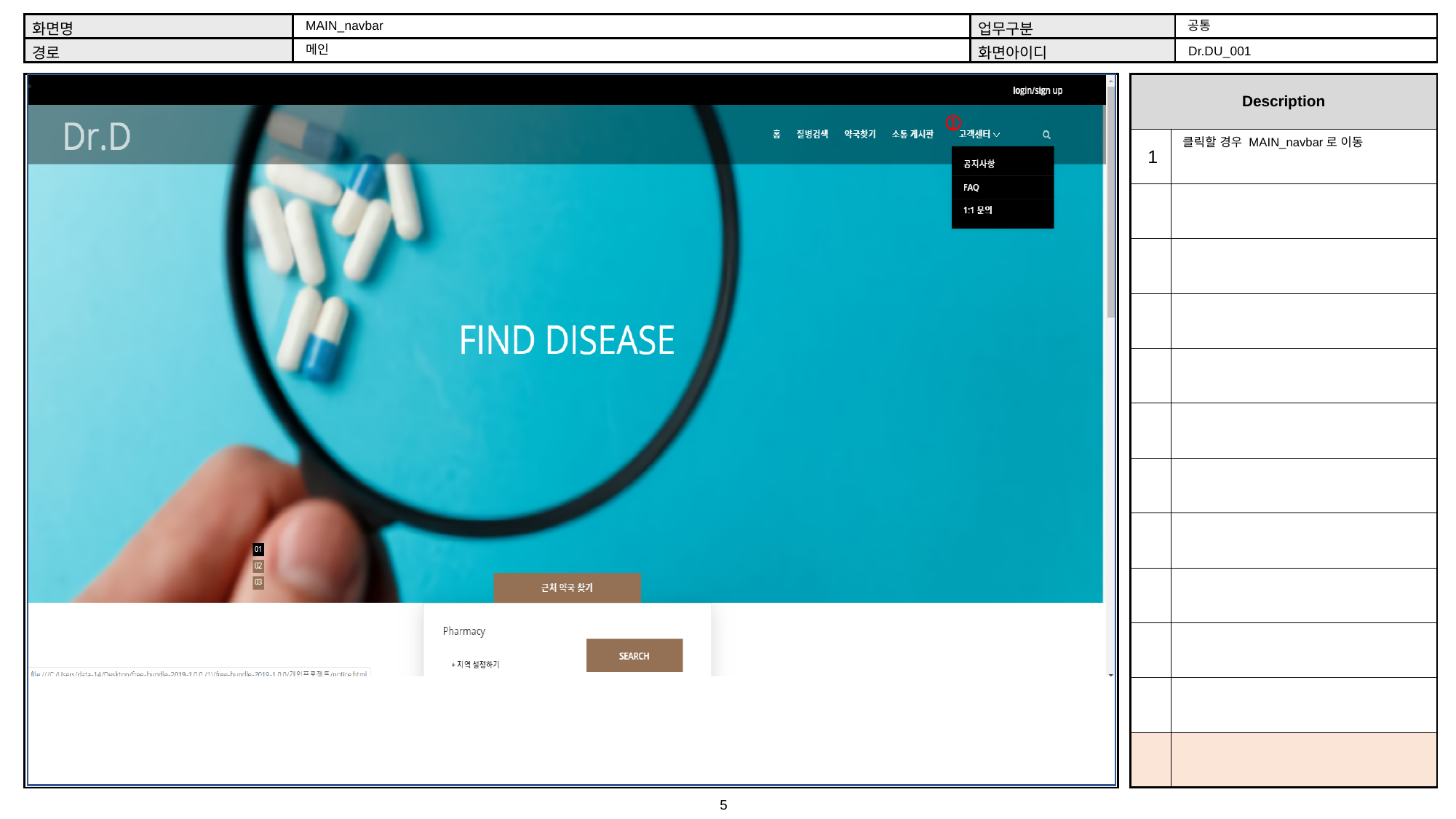

공통
MAIN_navbar
메인
Dr.DU_001

1
클릭할 경우 MAIN_navbar로 이동
1